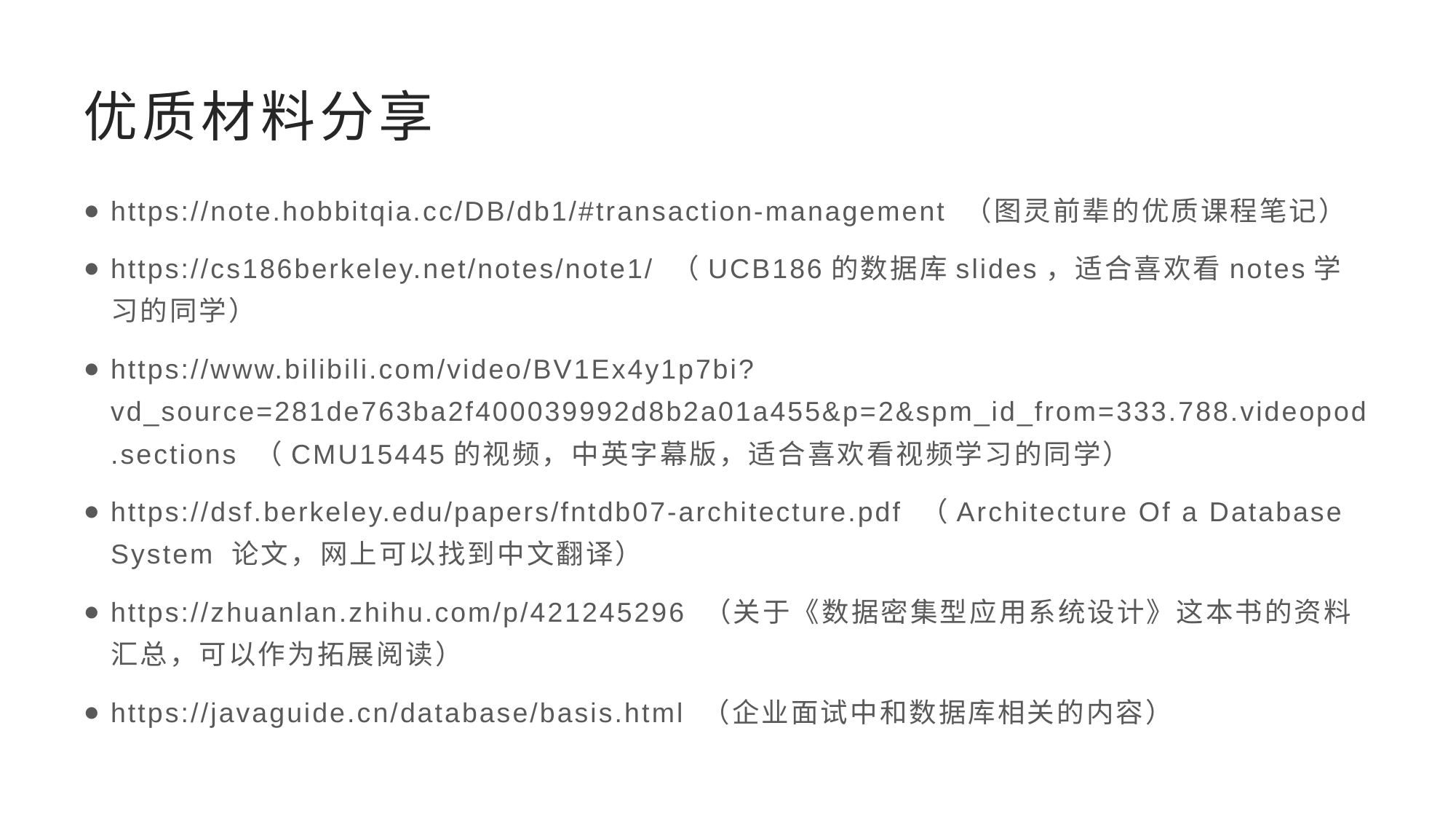

# 优质材料分享
https://note.hobbitqia.cc/DB/db1/#transaction-management （图灵前辈的优质课程笔记）
https://cs186berkeley.net/notes/note1/ （UCB186的数据库slides，适合喜欢看notes学习的同学）
https://www.bilibili.com/video/BV1Ex4y1p7bi?vd_source=281de763ba2f400039992d8b2a01a455&p=2&spm_id_from=333.788.videopod.sections （CMU15445的视频，中英字幕版，适合喜欢看视频学习的同学）
https://dsf.berkeley.edu/papers/fntdb07-architecture.pdf （Architecture Of a Database System 论文，网上可以找到中文翻译）
https://zhuanlan.zhihu.com/p/421245296 （关于《数据密集型应用系统设计》这本书的资料汇总，可以作为拓展阅读）
https://javaguide.cn/database/basis.html （企业面试中和数据库相关的内容）